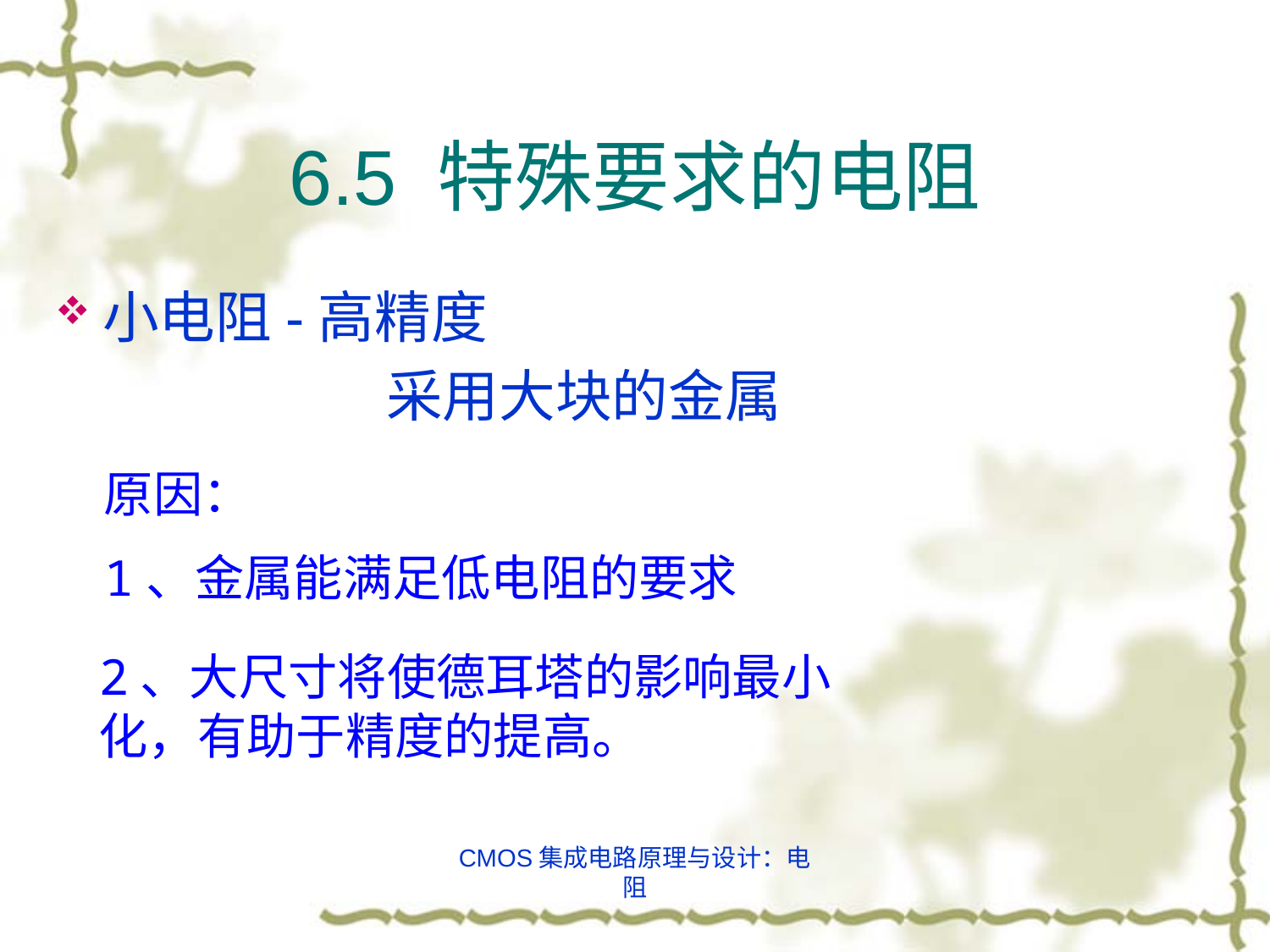

# 6.5 特殊要求的电阻
小电阻-高精度
                         采用大块的金属
原因：
1、金属能满足低电阻的要求
2、大尺寸将使德耳塔的影响最小化，有助于精度的提高。
CMOS集成电路原理与设计：电阻
42